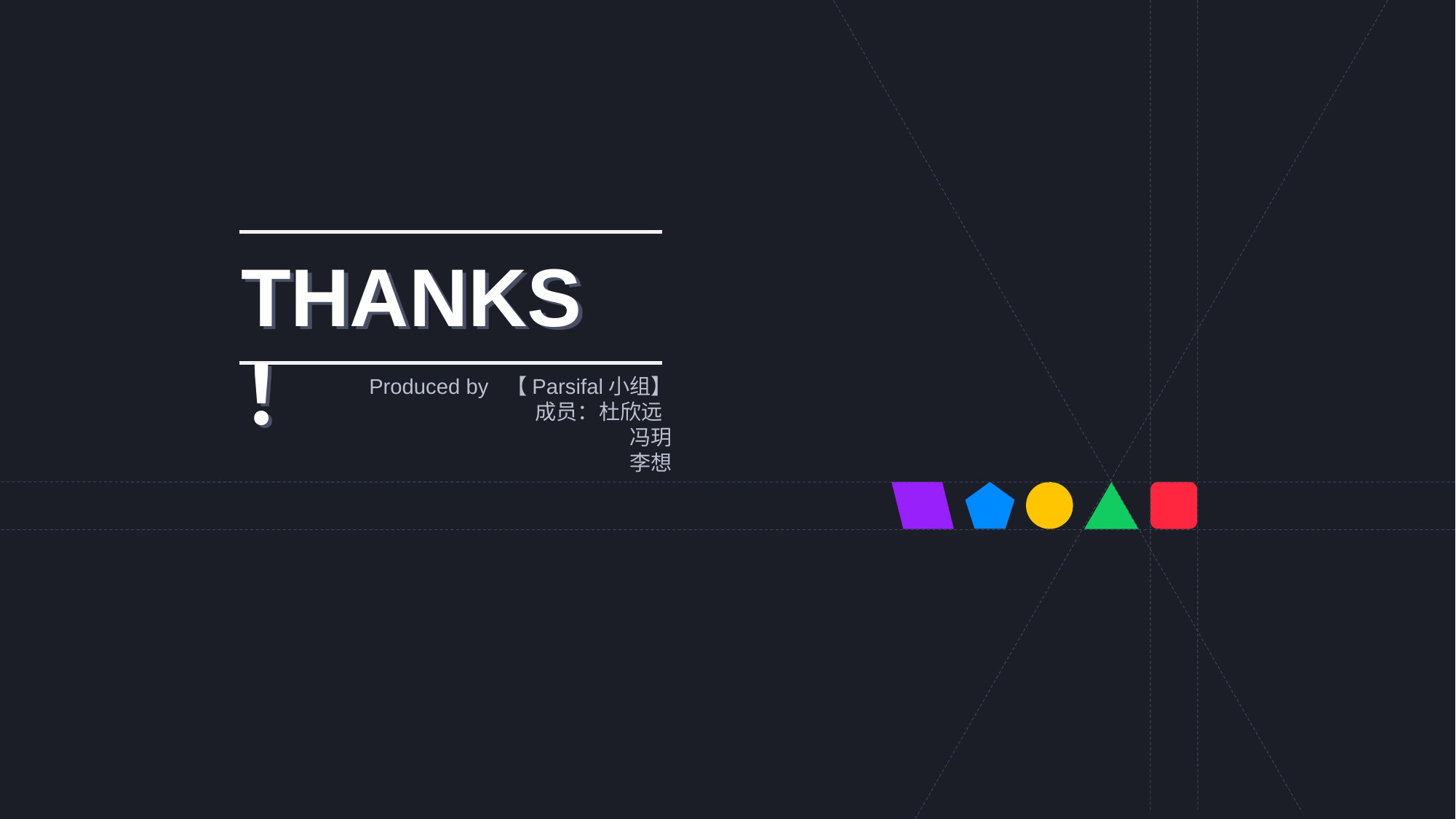

THANKS！
THANKS！
Produced by  【Parsifal小组】
成员：杜欣远
冯玥
李想